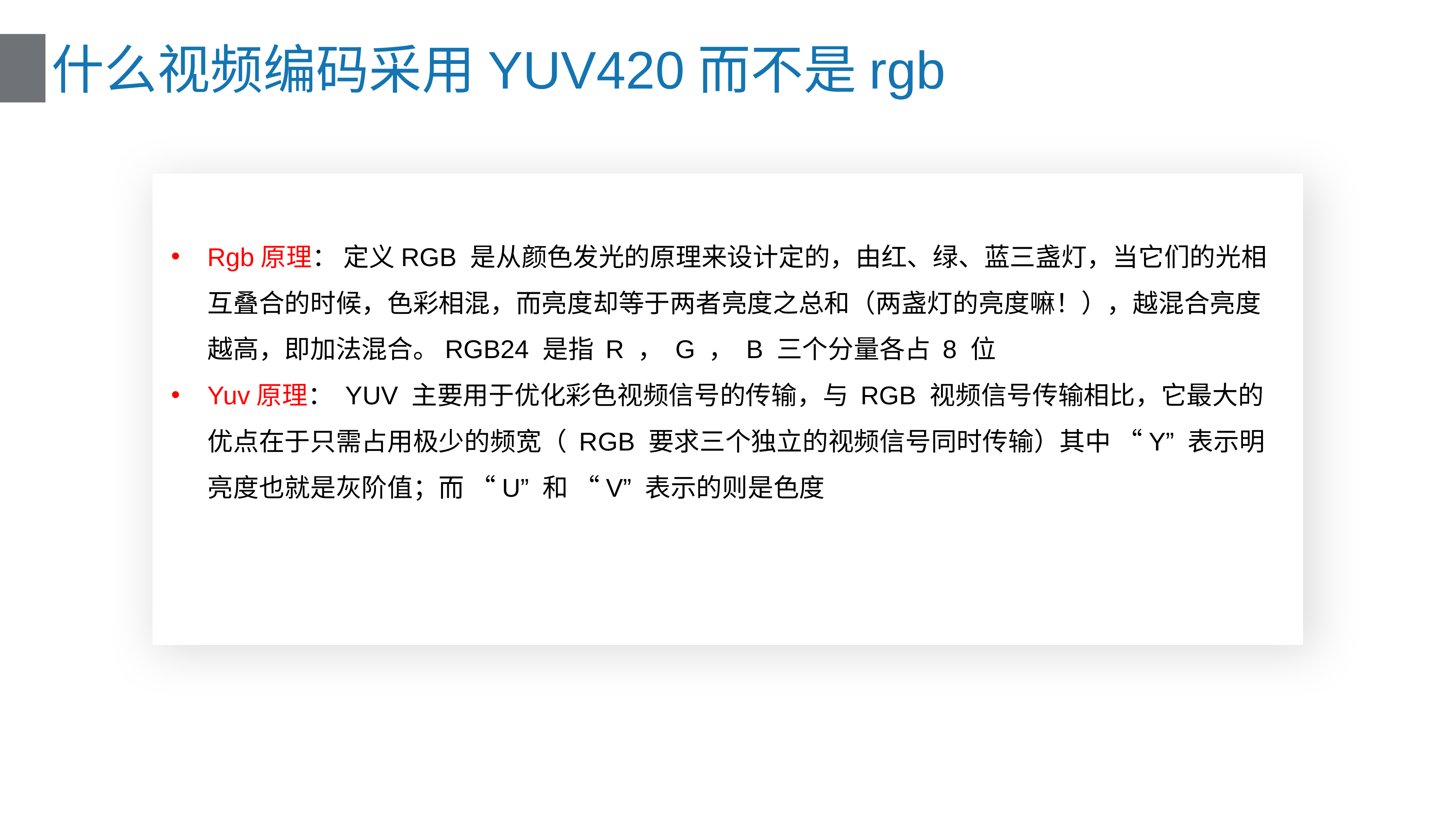

# 什么视频编码采用YUV420而不是rgb

Rgb原理： 定义RGB 是从颜色发光的原理来设计定的，由红、绿、蓝三盏灯，当它们的光相互叠合的时候，色彩相混，而亮度却等于两者亮度之总和（两盏灯的亮度嘛！），越混合亮度越高，即加法混合。RGB24 是指 R ， G ， B 三个分量各占 8 位
Yuv原理： YUV 主要用于优化彩色视频信号的传输，与 RGB 视频信号传输相比，它最大的优点在于只需占用极少的频宽（ RGB 要求三个独立的视频信号同时传输）其中 “Y” 表示明亮度也就是灰阶值；而 “U” 和 “V” 表示的则是色度